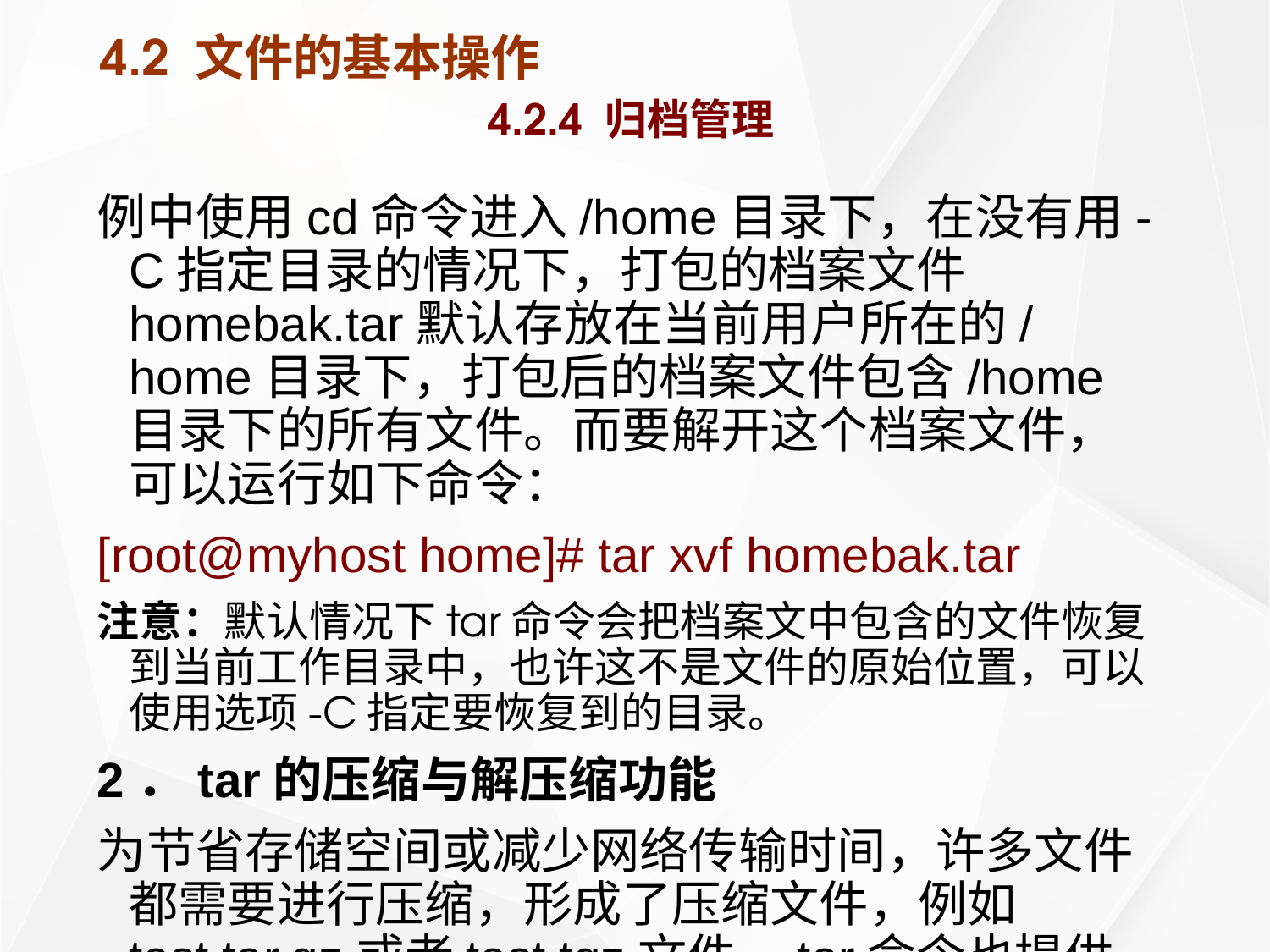

# 4.2 文件的基本操作 4.2.4 归档管理
例中使用cd命令进入/home目录下，在没有用-C指定目录的情况下，打包的档案文件homebak.tar默认存放在当前用户所在的/home目录下，打包后的档案文件包含/home目录下的所有文件。而要解开这个档案文件，可以运行如下命令：
[root@myhost home]# tar xvf homebak.tar
注意：默认情况下tar命令会把档案文中包含的文件恢复到当前工作目录中，也许这不是文件的原始位置，可以使用选项-C指定要恢复到的目录。
2．tar的压缩与解压缩功能
为节省存储空间或减少网络传输时间，许多文件都需要进行压缩，形成了压缩文件，例如test.tar.gz或者test.tgz文件。tar命令也提供了压缩与解压缩的功能。